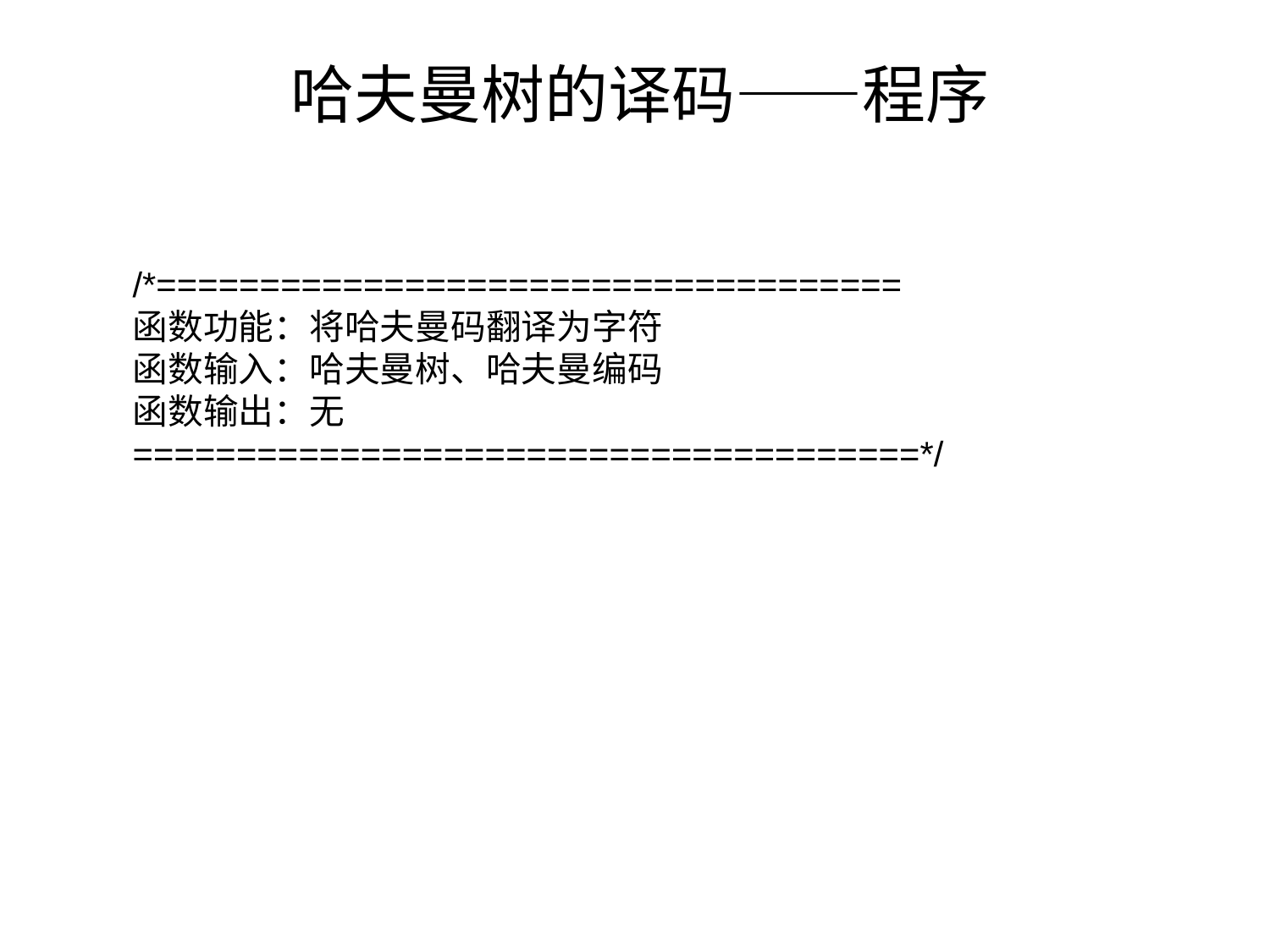

# 哈夫曼树的译码——程序
/*====================================
函数功能：将哈夫曼码翻译为字符
函数输入：哈夫曼树、哈夫曼编码
函数输出：无
======================================*/

177